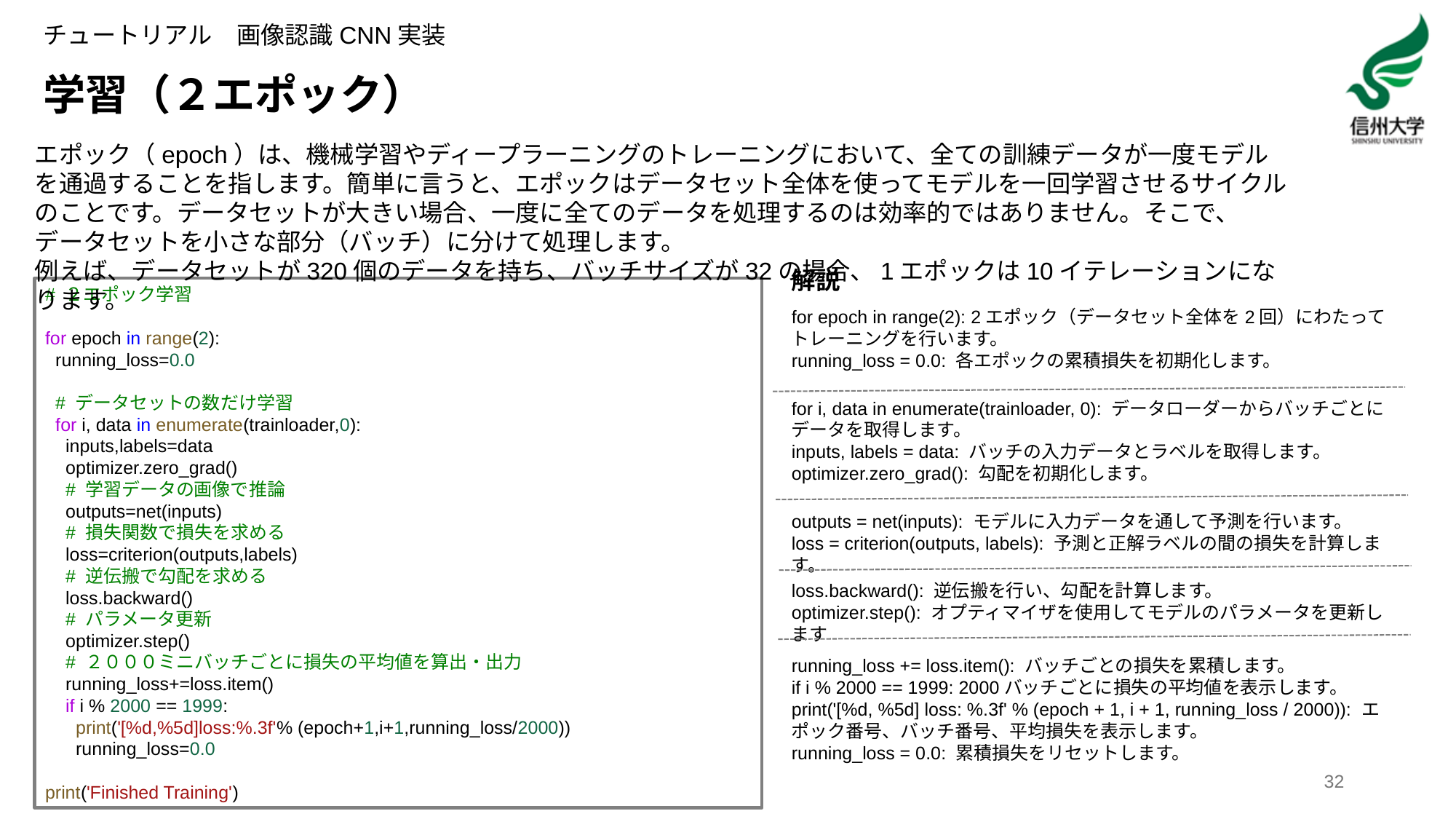

チュートリアル　画像認識CNN実装
# 学習（２エポック）
エポック（epoch）は、機械学習やディープラーニングのトレーニングにおいて、全ての訓練データが一度モデルを通過することを指します。簡単に言うと、エポックはデータセット全体を使ってモデルを一回学習させるサイクルのことです。データセットが大きい場合、一度に全てのデータを処理するのは効率的ではありません。そこで、データセットを小さな部分（バッチ）に分けて処理します。
例えば、データセットが320個のデータを持ち、バッチサイズが32の場合、1エポックは10イテレーションになります。
解説
# ２エポック学習
for epoch in range(2):
  running_loss=0.0
  # データセットの数だけ学習
  for i, data in enumerate(trainloader,0):
    inputs,labels=data
    optimizer.zero_grad()
    # 学習データの画像で推論
    outputs=net(inputs)
    # 損失関数で損失を求める
    loss=criterion(outputs,labels)
    # 逆伝搬で勾配を求める
    loss.backward()
    # パラメータ更新
    optimizer.step()
    # ２０００ミニバッチごとに損失の平均値を算出・出力
    running_loss+=loss.item()
    if i % 2000 == 1999:
      print('[%d,%5d]loss:%.3f'% (epoch+1,i+1,running_loss/2000))
      running_loss=0.0
print('Finished Training')
for epoch in range(2): 2エポック（データセット全体を2回）にわたってトレーニングを行います。
running_loss = 0.0: 各エポックの累積損失を初期化します。
for i, data in enumerate(trainloader, 0): データローダーからバッチごとにデータを取得します。
inputs, labels = data: バッチの入力データとラベルを取得します。
optimizer.zero_grad(): 勾配を初期化します。
outputs = net(inputs): モデルに入力データを通して予測を行います。
loss = criterion(outputs, labels): 予測と正解ラベルの間の損失を計算します。
loss.backward(): 逆伝搬を行い、勾配を計算します。
optimizer.step(): オプティマイザを使用してモデルのパラメータを更新します
running_loss += loss.item(): バッチごとの損失を累積します。
if i % 2000 == 1999: 2000バッチごとに損失の平均値を表示します。
print('[%d, %5d] loss: %.3f' % (epoch + 1, i + 1, running_loss / 2000)): エポック番号、バッチ番号、平均損失を表示します。
running_loss = 0.0: 累積損失をリセットします。
32